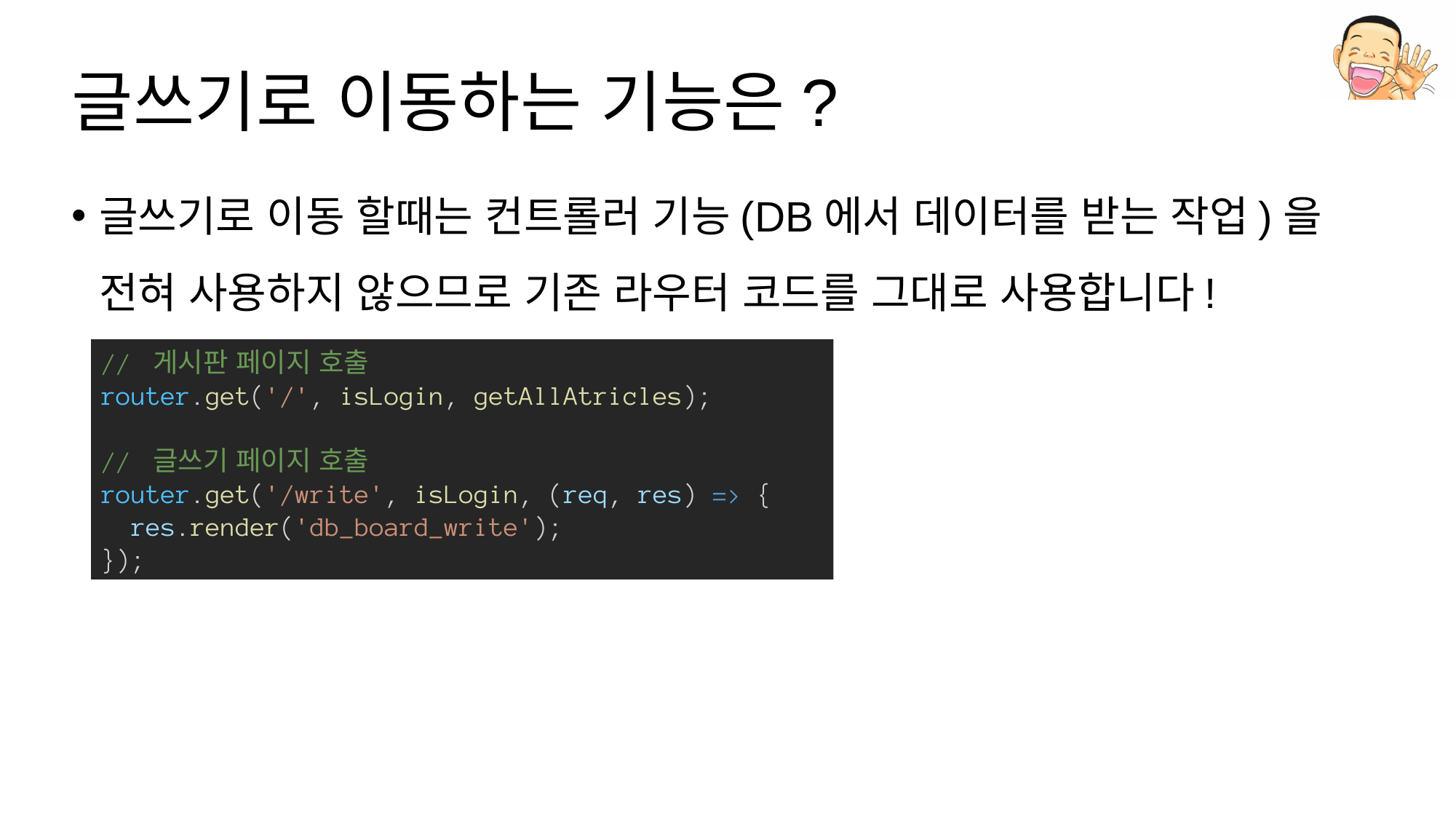

# 글쓰기로 이동하는 기능은?
글쓰기로 이동 할때는 컨트롤러 기능(DB에서 데이터를 받는 작업)을 전혀 사용하지 않으므로 기존 라우터 코드를 그대로 사용합니다!
// 게시판 페이지 호출
router.get('/', isLogin, getAllAtricles);
// 글쓰기 페이지 호출
router.get('/write', isLogin, (req, res) => {
  res.render('db_board_write');
});